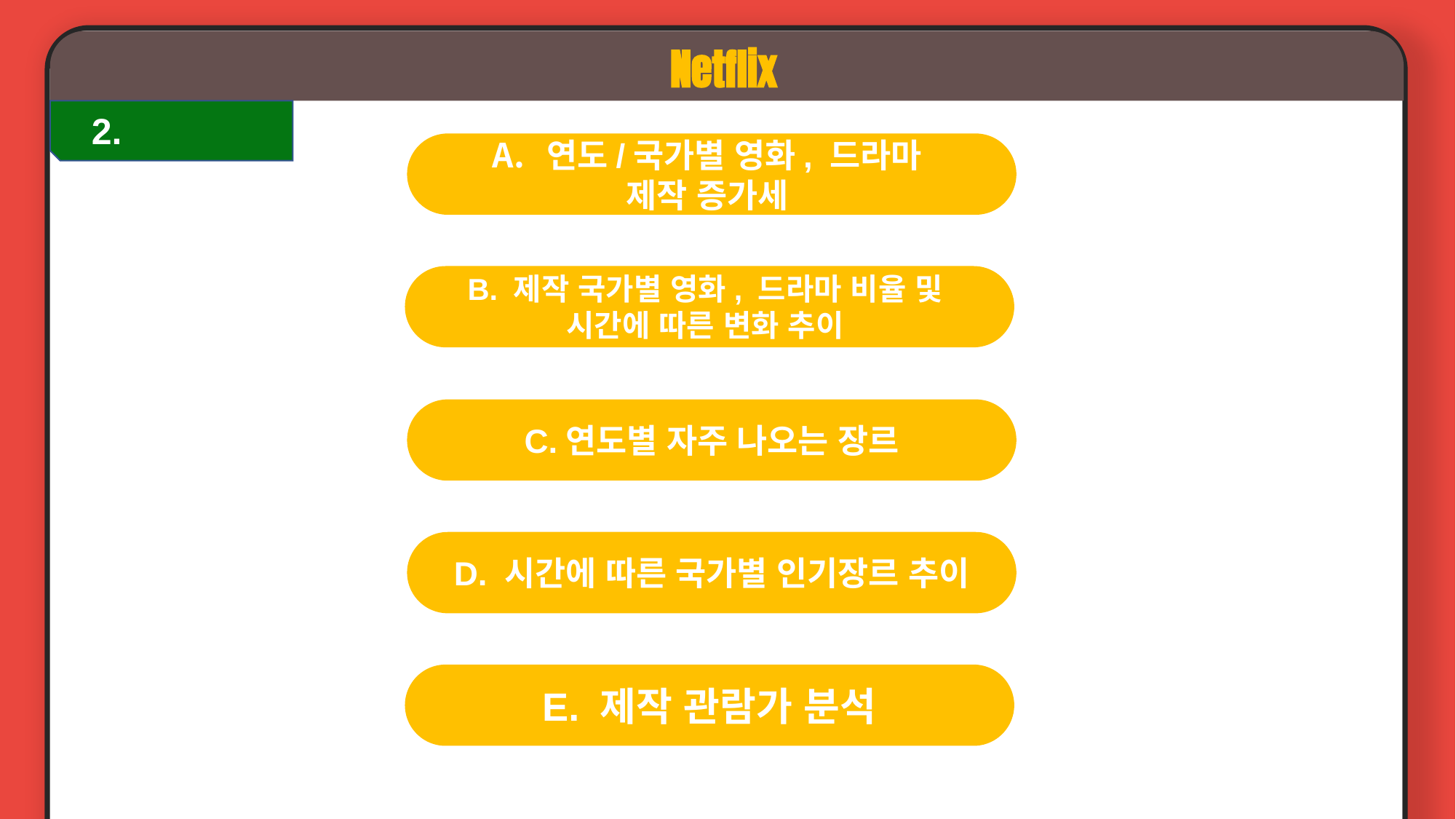

Netflix

2.
연도/국가별 영화, 드라마
제작 증가세
B. 제작 국가별 영화, 드라마 비율 및
시간에 따른 변화 추이
C.연도별 자주 나오는 장르
D. 시간에 따른 국가별 인기장르 추이
E. 제작 관람가 분석